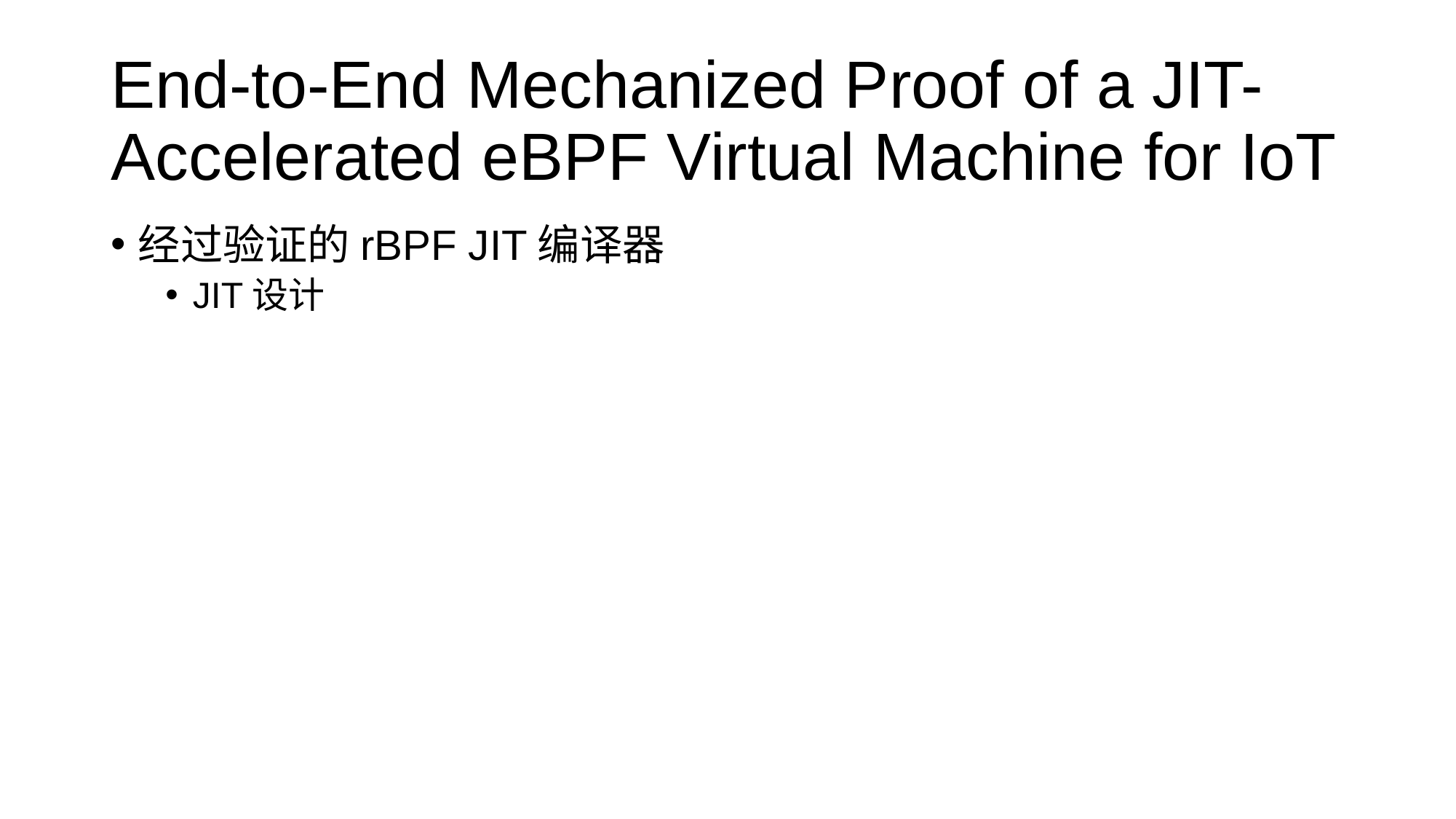

# End-to-End Mechanized Proof of a JIT-Accelerated eBPF Virtual Machine for IoT
经过验证的rBPF JIT编译器
JIT设计